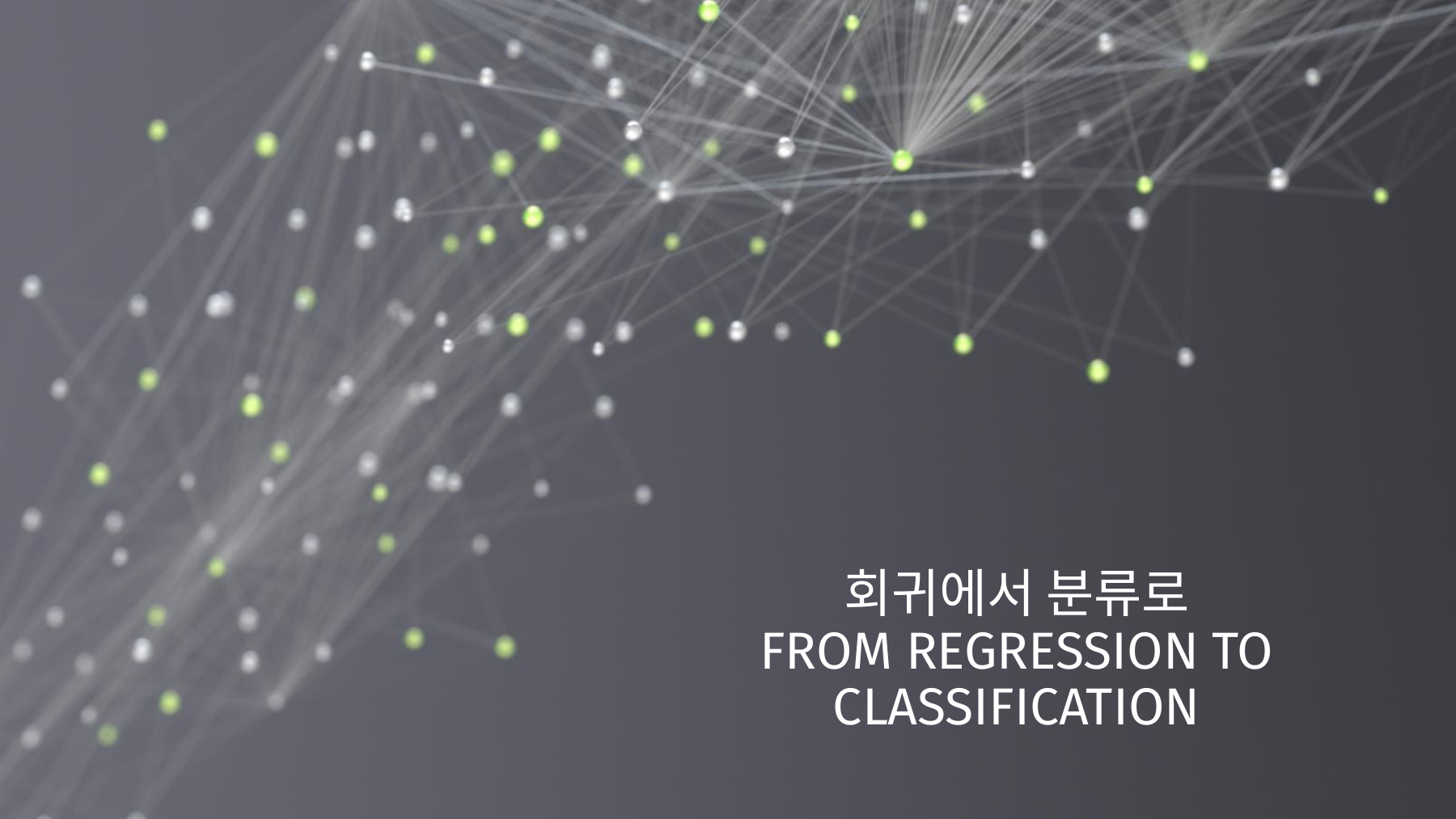

# 회귀에서 분류로 From Regression to Classification